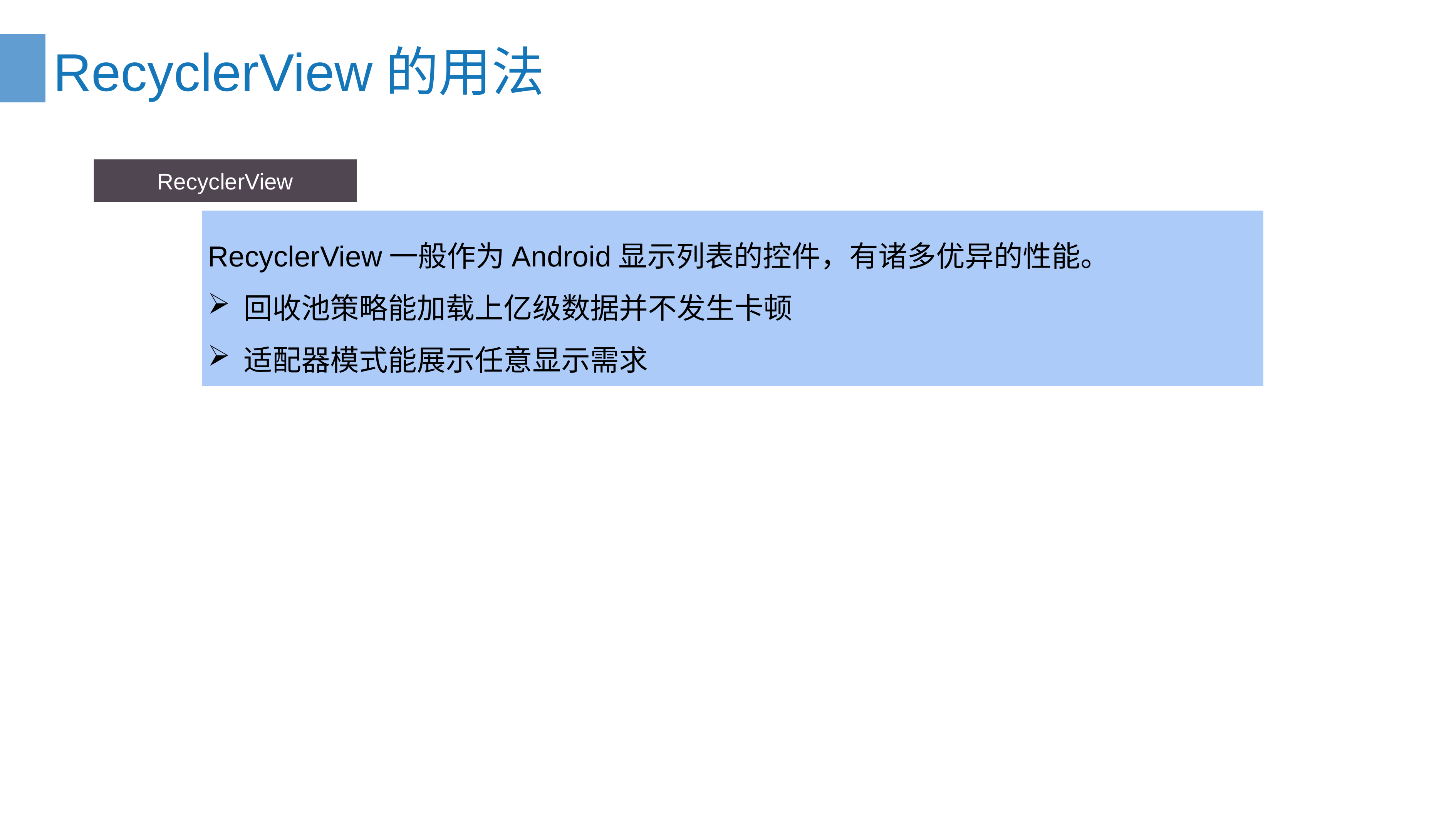

RecyclerView的用法
RecyclerView
RecyclerView一般作为Android显示列表的控件，有诸多优异的性能。
回收池策略能加载上亿级数据并不发生卡顿
适配器模式能展示任意显示需求